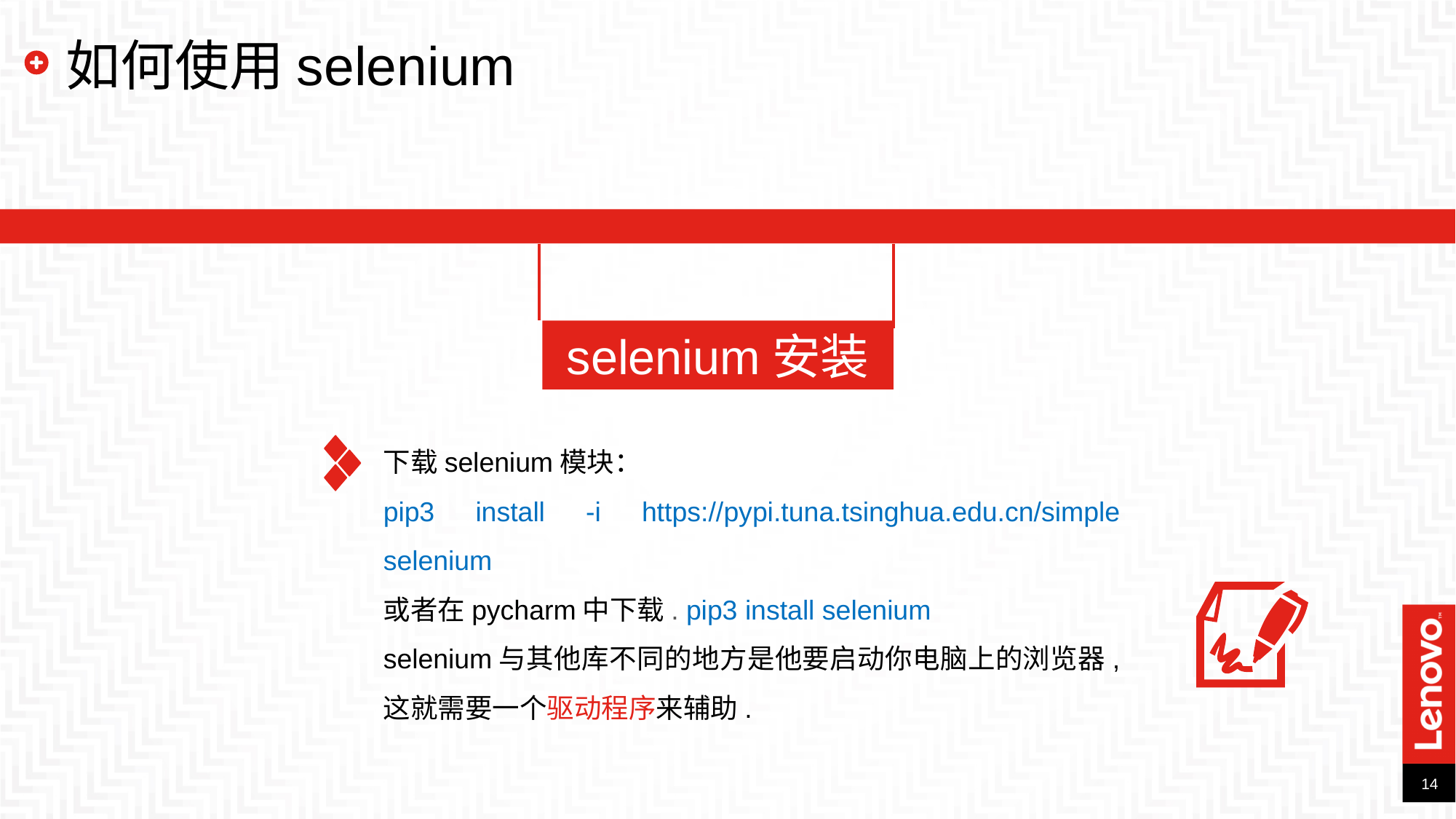

# 如何使用selenium

selenium安装
下载selenium模块：
pip3 install -i https://pypi.tuna.tsinghua.edu.cn/simple selenium
或者在pycharm中下载. pip3 install selenium
selenium与其他库不同的地方是他要启动你电脑上的浏览器, 这就需要⼀个驱动程序来辅助.